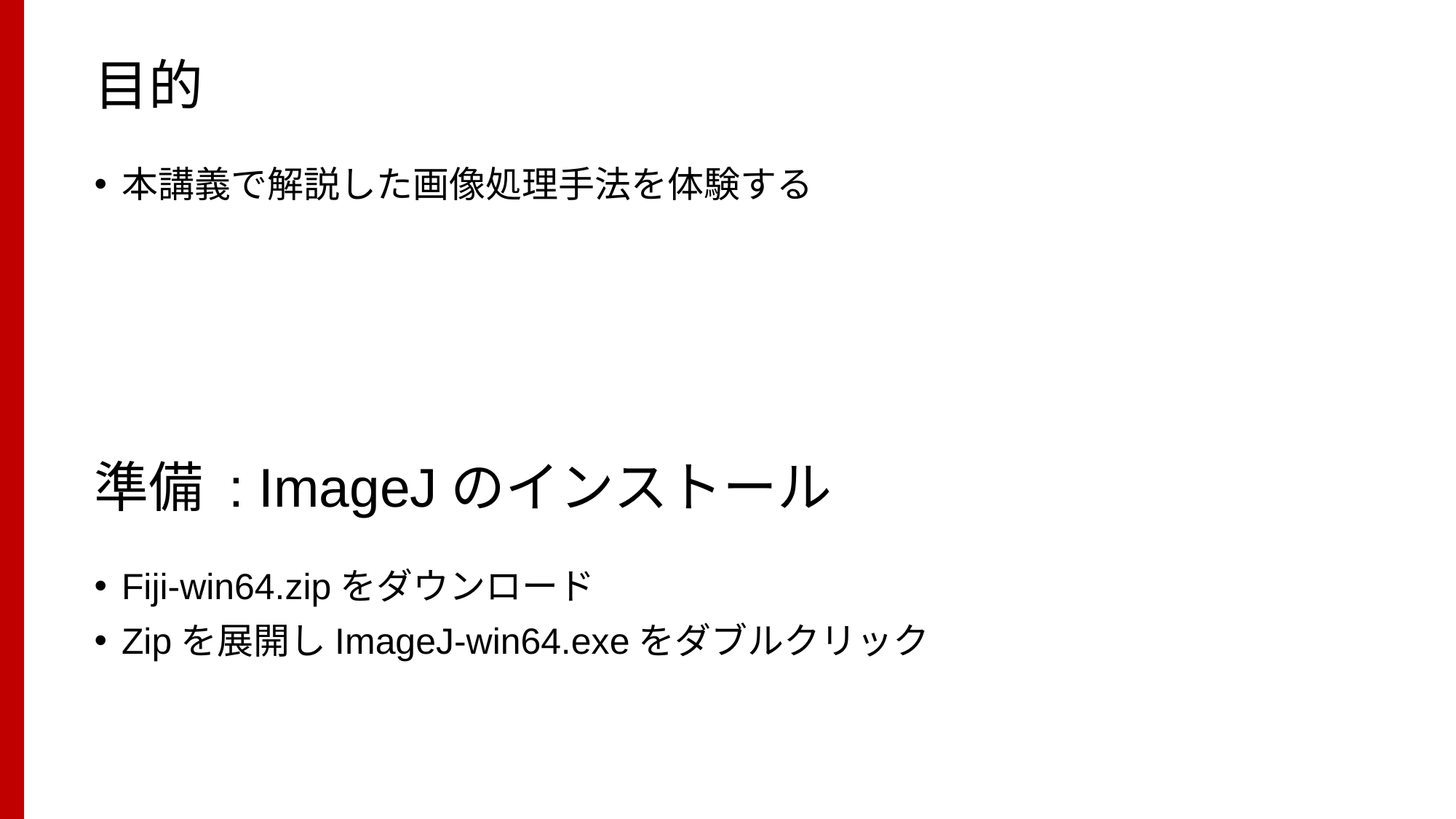

# 目的
本講義で解説した画像処理手法を体験する
準備 : ImageJのインストール
Fiji-win64.zipをダウンロード
Zipを展開しImageJ-win64.exeをダブルクリック